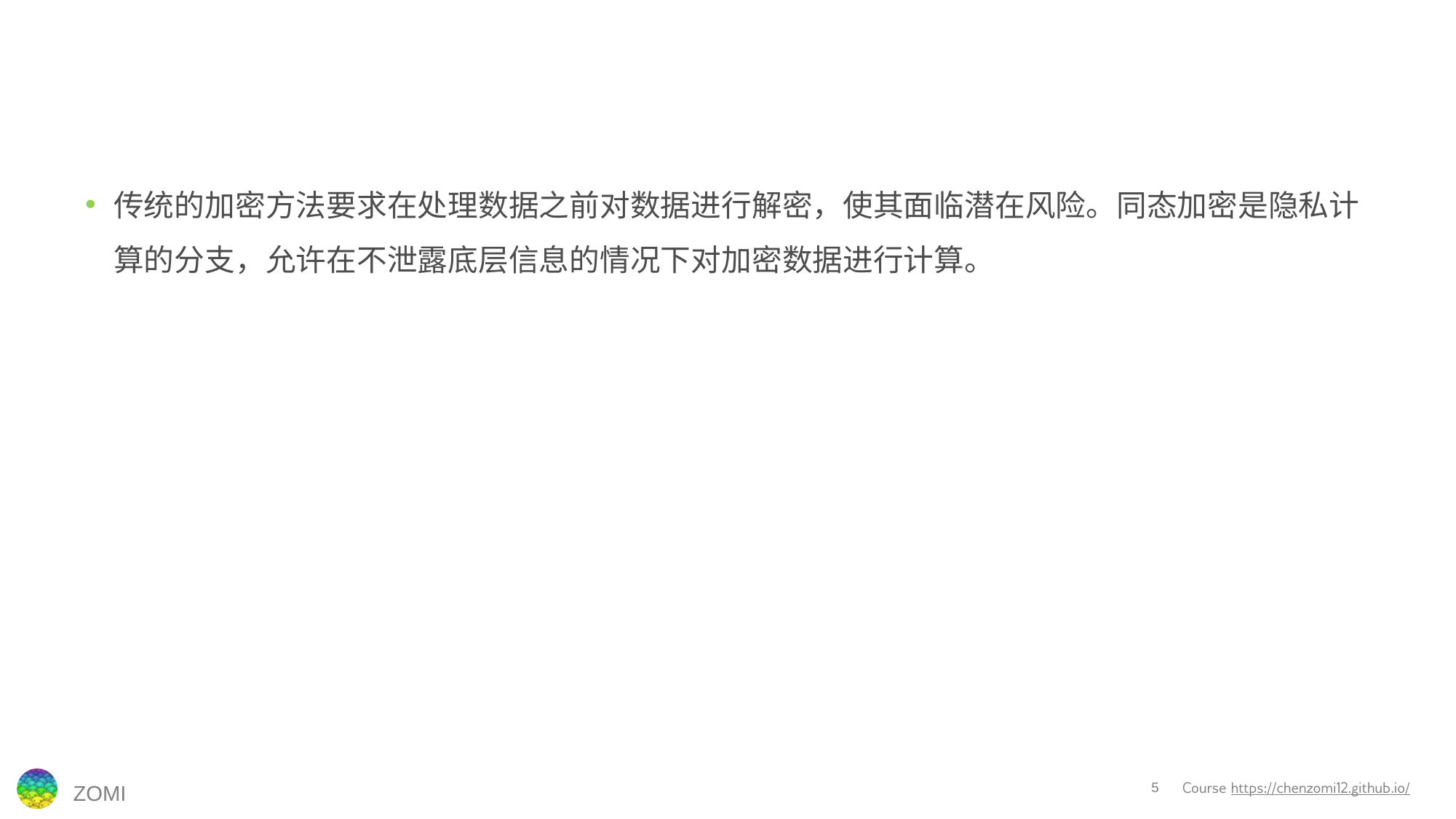

#
传统的加密方法要求在处理数据之前对数据进行解密，使其面临潜在风险。同态加密是隐私计算的分支，允许在不泄露底层信息的情况下对加密数据进行计算。